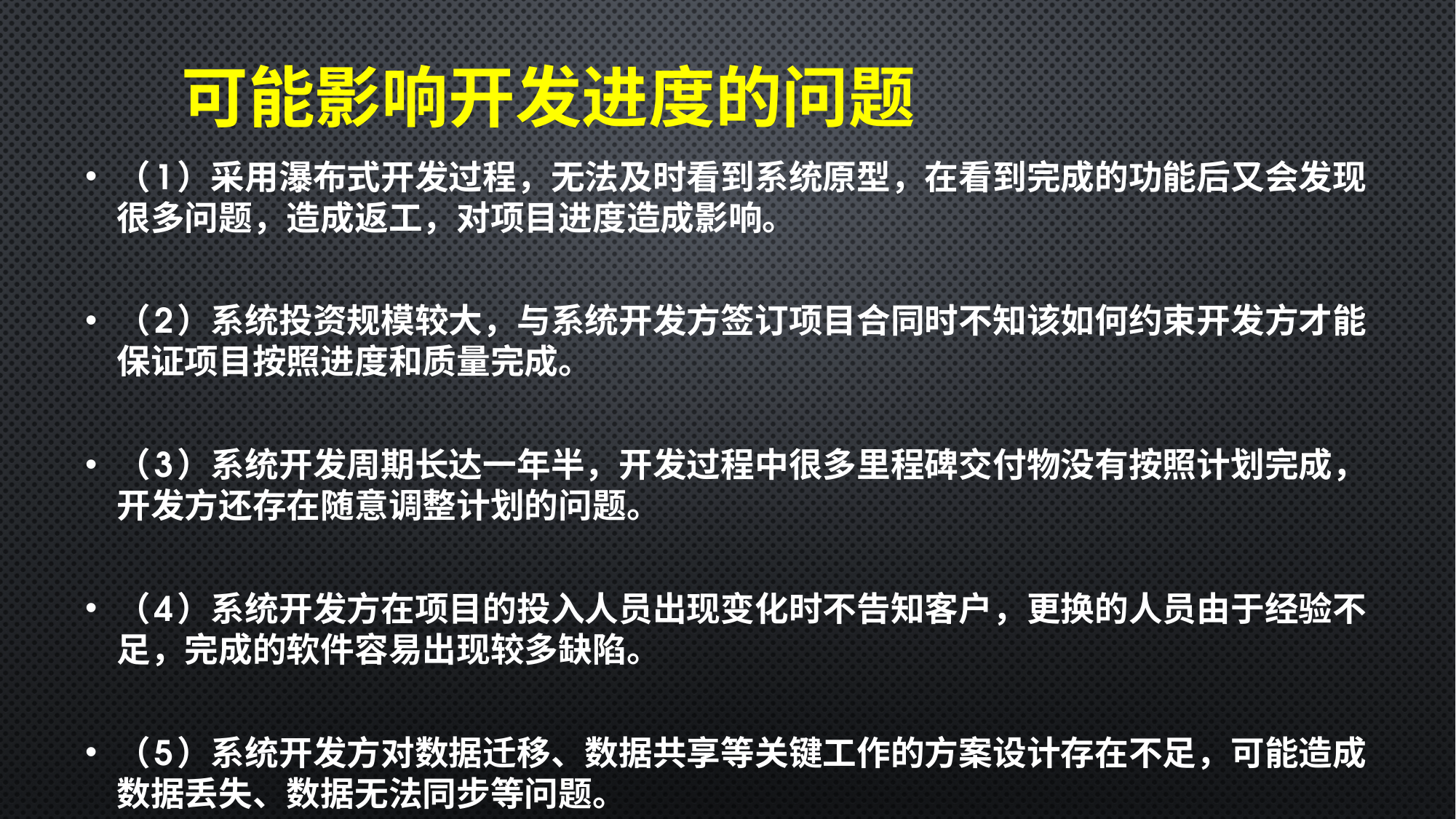

# 可能影响开发进度的问题
（1）采用瀑布式开发过程，无法及时看到系统原型，在看到完成的功能后又会发现很多问题，造成返工，对项目进度造成影响。

（2）系统投资规模较大，与系统开发方签订项目合同时不知该如何约束开发方才能保证项目按照进度和质量完成。

（3）系统开发周期长达一年半，开发过程中很多里程碑交付物没有按照计划完成，开发方还存在随意调整计划的问题。

（4）系统开发方在项目的投入人员出现变化时不告知客户，更换的人员由于经验不足，完成的软件容易出现较多缺陷。

（5）系统开发方对数据迁移、数据共享等关键工作的方案设计存在不足，可能造成数据丢失、数据无法同步等问题。